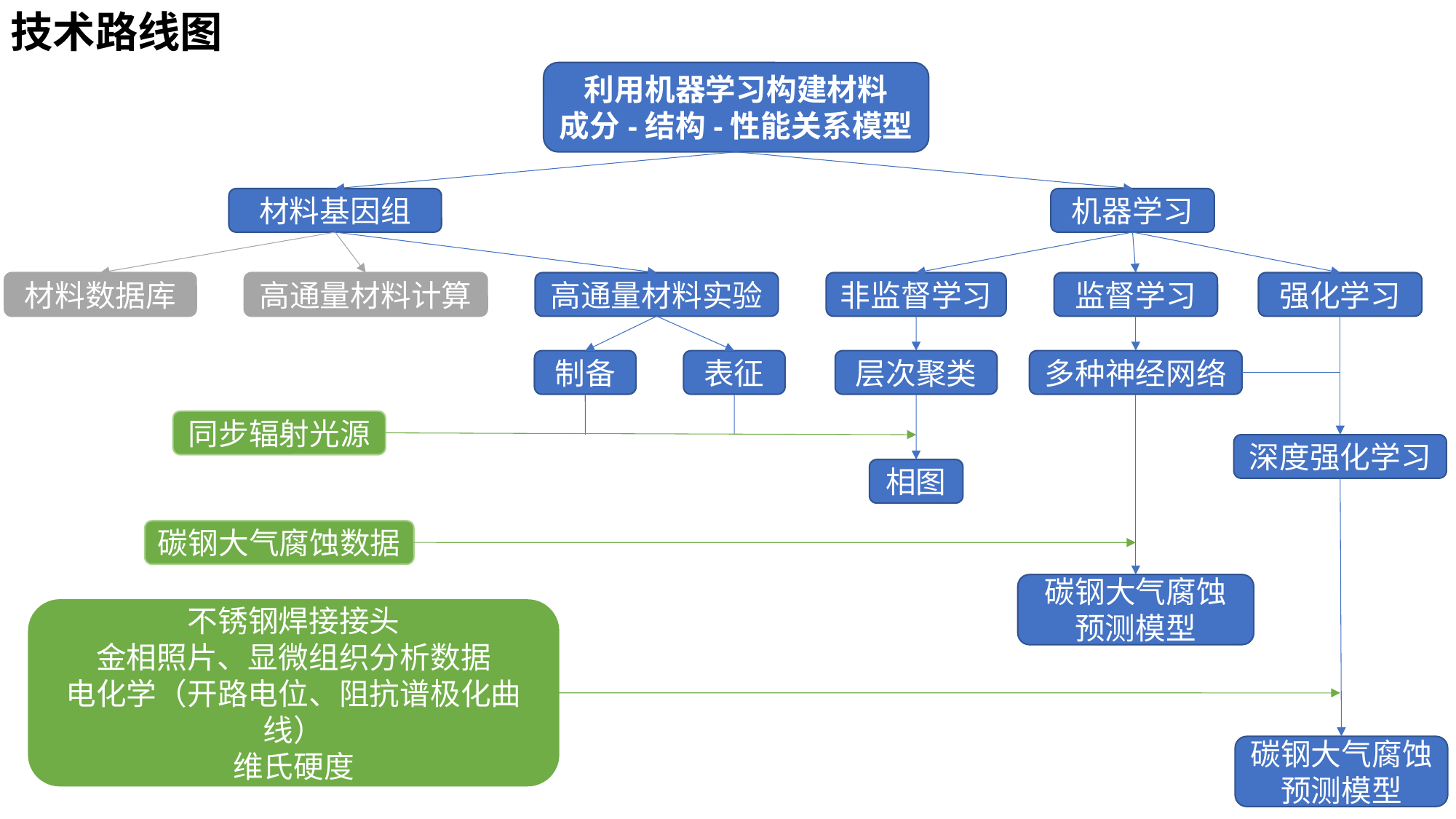

技术路线图
利用机器学习构建材料
成分-结构-性能关系模型
材料基因组
机器学习
材料数据库
高通量材料计算
高通量材料实验
非监督学习
监督学习
强化学习
制备
表征
层次聚类
多种神经网络
同步辐射光源
深度强化学习
相图
碳钢大气腐蚀数据
碳钢大气腐蚀预测模型
不锈钢焊接接头
金相照片、显微组织分析数据
电化学（开路电位、阻抗谱极化曲线）
维氏硬度
碳钢大气腐蚀预测模型